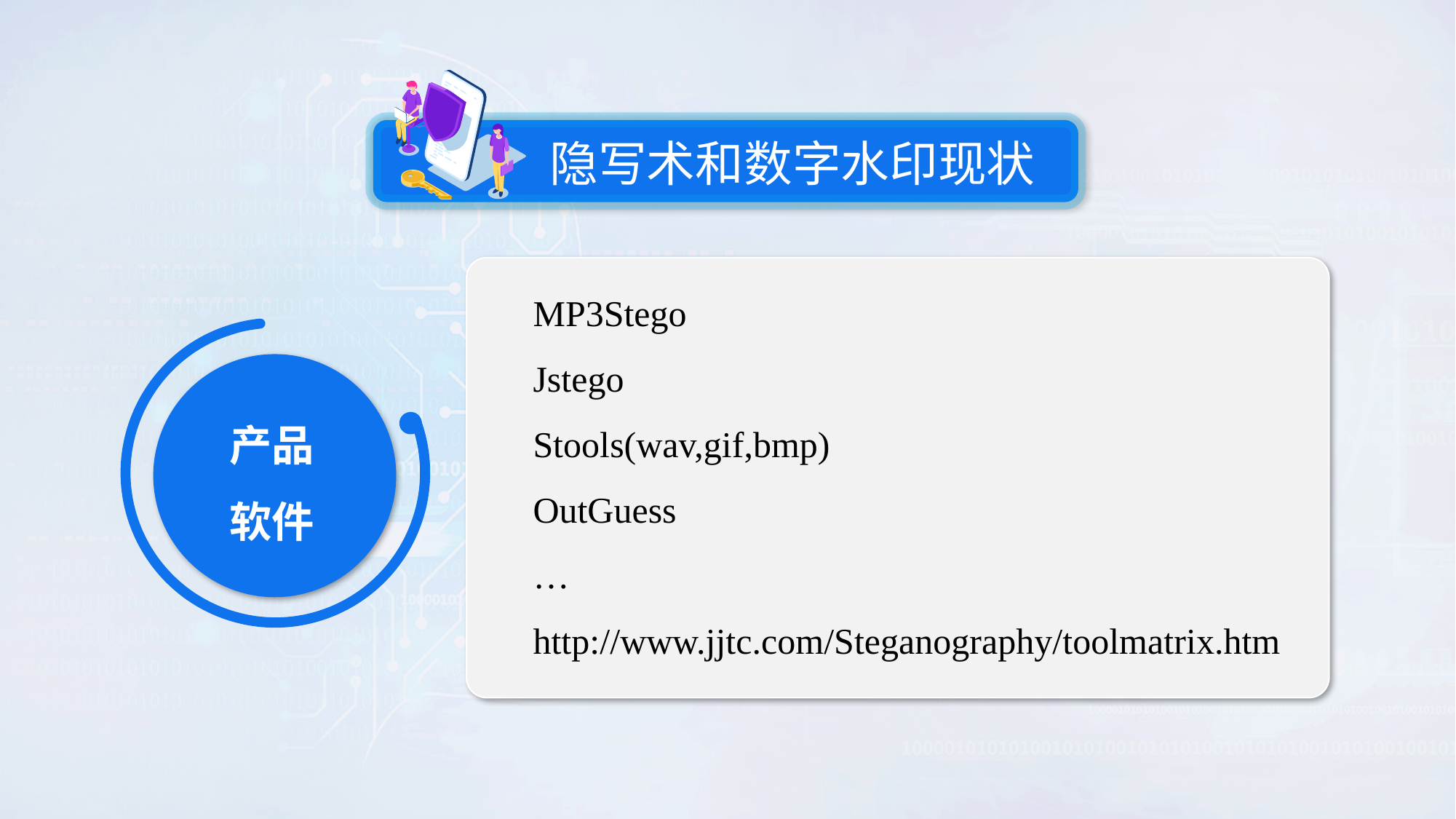

隐写术和数字水印现状

MP3Stego
Jstego
Stools(wav,gif,bmp)
OutGuess
…
http://www.jjtc.com/Steganography/toolmatrix.htm

产品
软件